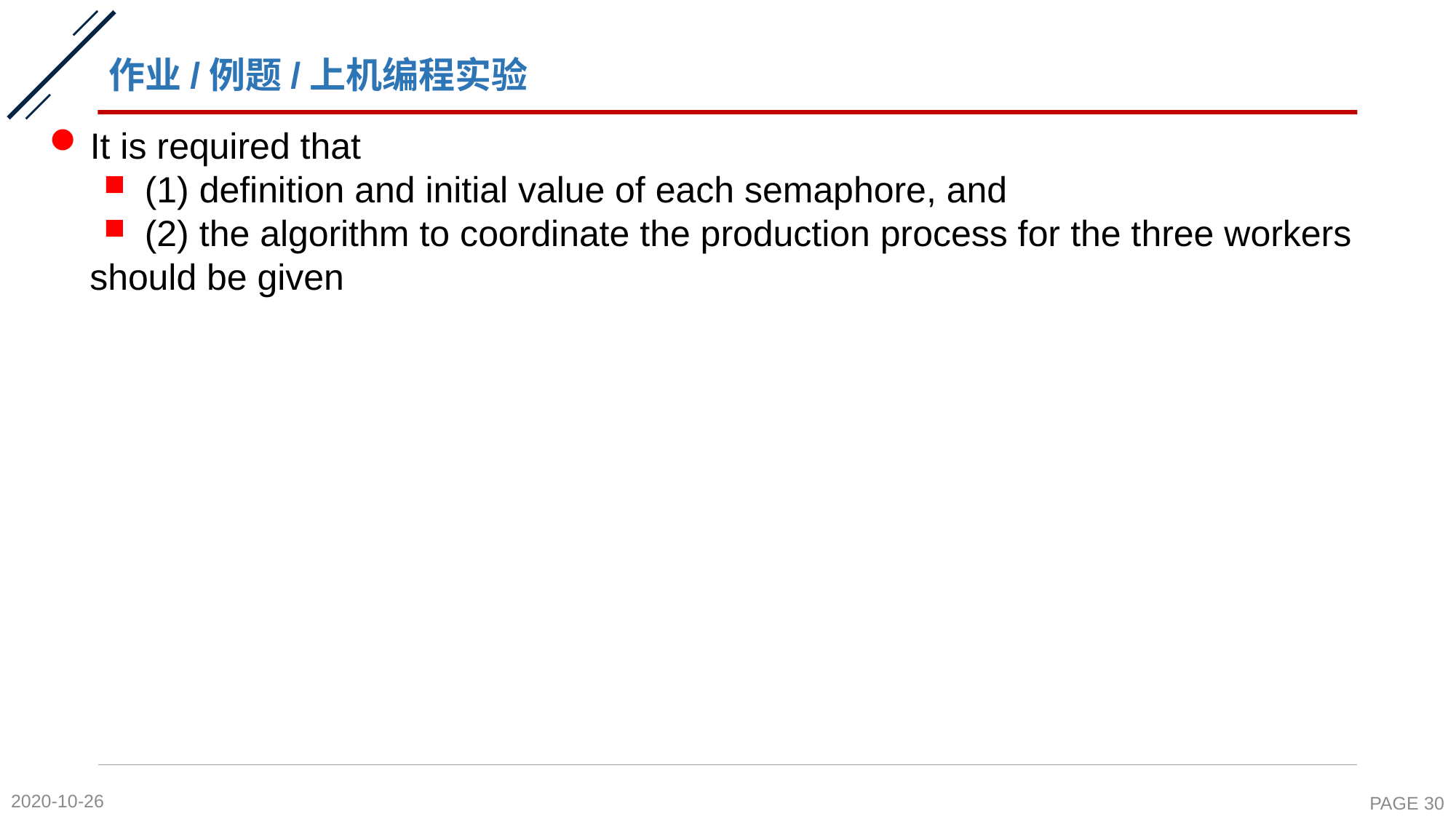

# 作业/例题/上机编程实验
It is required that
(1) definition and initial value of each semaphore, and
(2) the algorithm to coordinate the production process for the three workers
    should be given
2020-10-26
PAGE 30